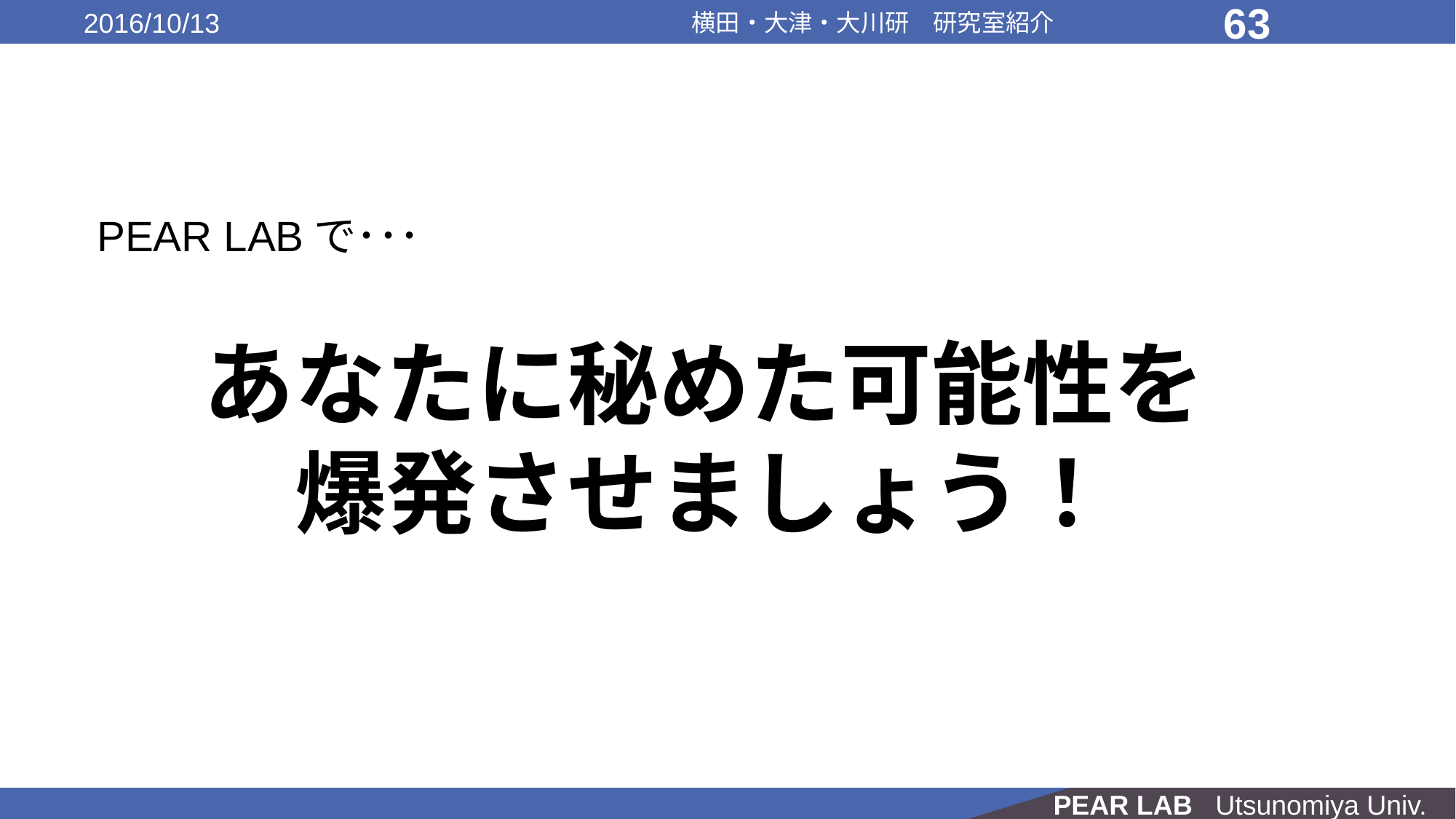

2016/10/13
横田・大津・大川研　研究室紹介
63
PEAR LABで･･･
あなたに秘めた可能性を爆発させましょう！